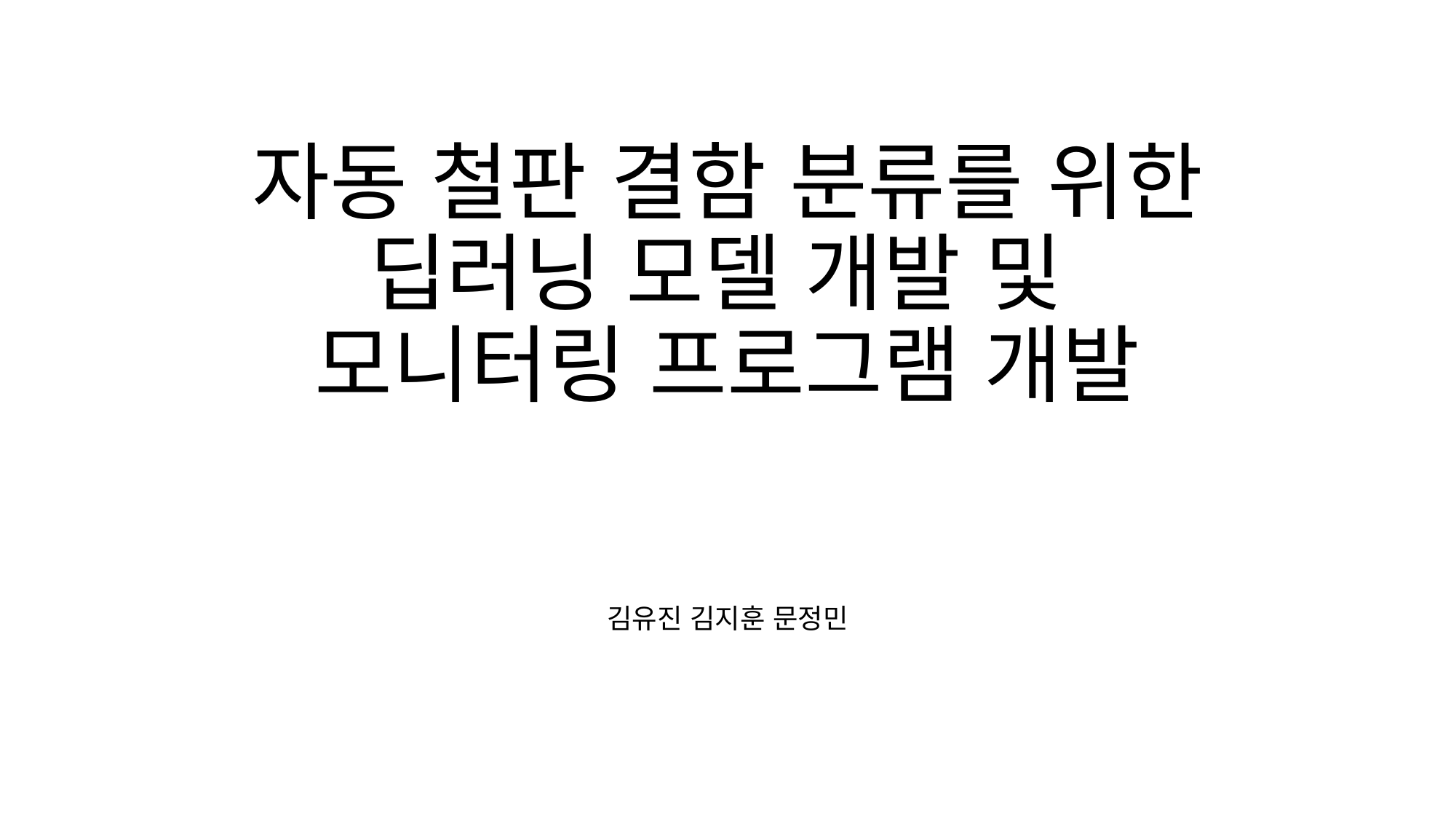

# 자동 철판 결함 분류를 위한 딥러닝 모델 개발 및 모니터링 프로그램 개발
김유진 김지훈 문정민